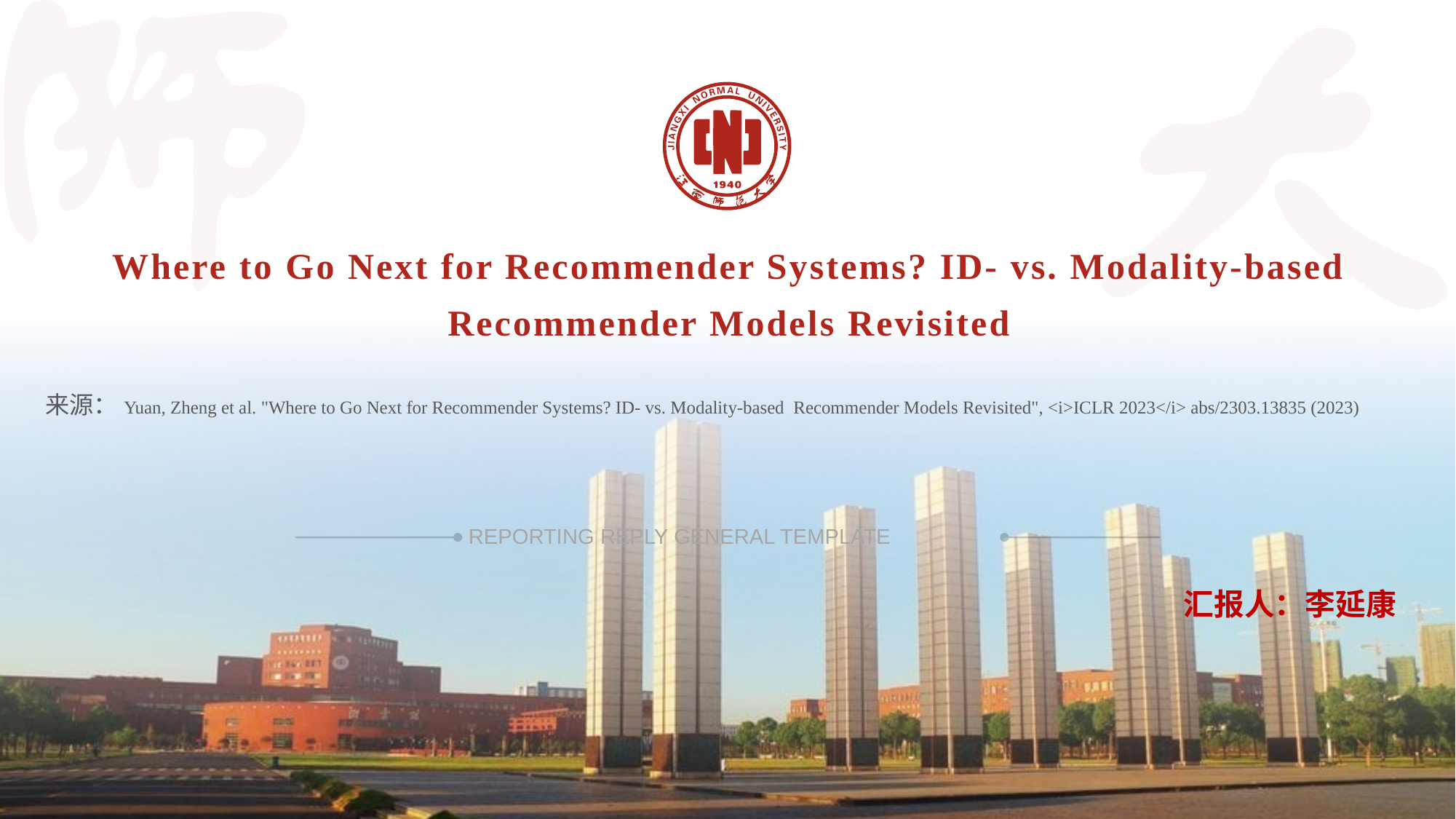

Where to Go Next for Recommender Systems? ID- vs. Modality-based Recommender Models Revisited
来源：Yuan, Zheng et al. "Where to Go Next for Recommender Systems? ID- vs. Modality-based  Recommender Models Revisited", <i>ICLR 2023</i> abs/2303.13835 (2023)
REPORTING REPLY GENERAL TEMPLATE
汇报人：李延康